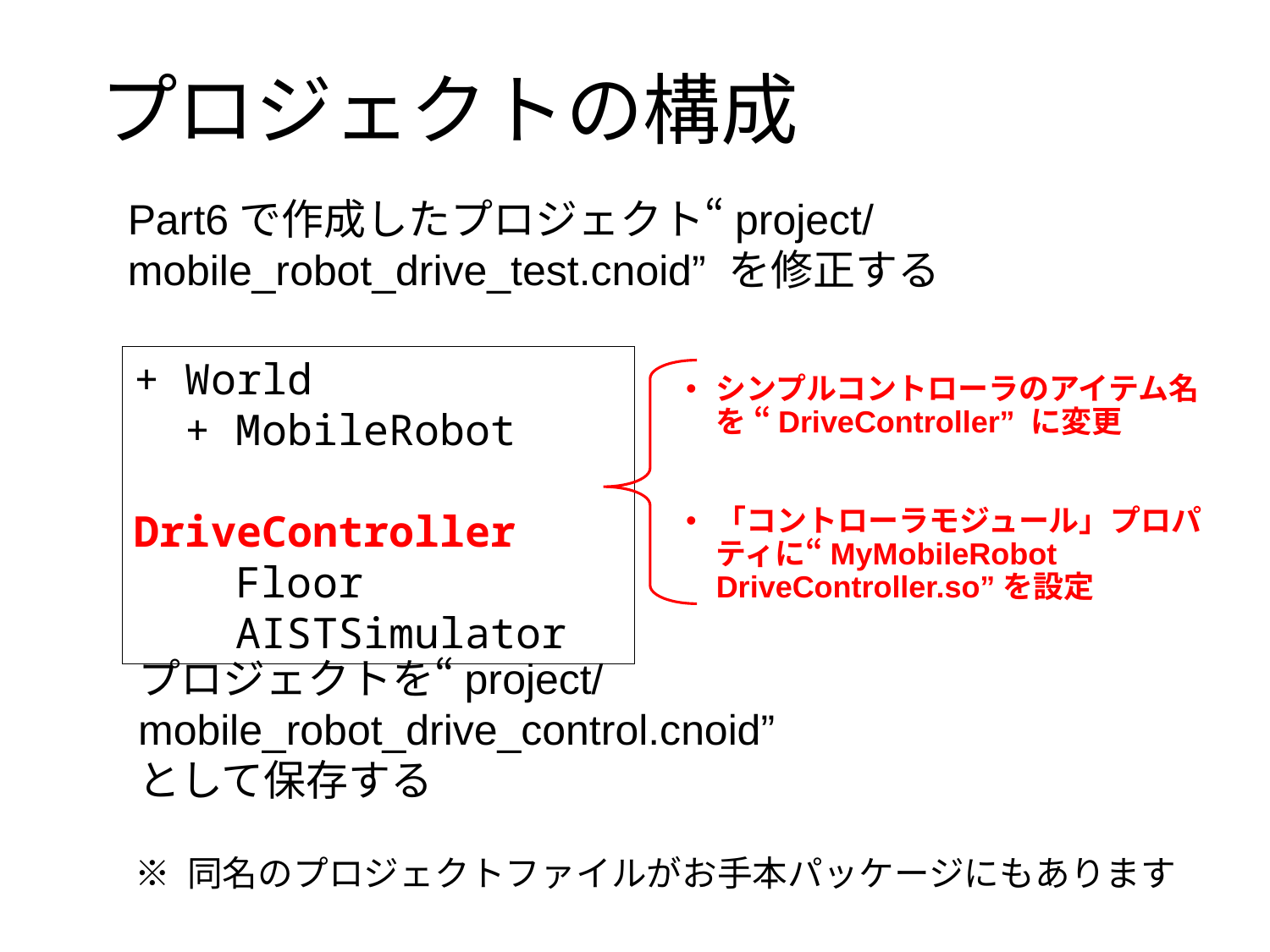

# プロジェクトの構成
Part6で作成したプロジェクト“project/mobile_robot_drive_test.cnoid” を修正する
+ World
  + MobileRobot
      DriveController
    Floor
    AISTSimulator

シンプルコントローラのアイテム名を “DriveController” に変更

「コントローラモジュール」プロパティに“MyMobileRobot　DriveController.so”を設定

プロジェクトを“project/mobile_robot_drive_control.cnoid”
として保存する
※ 同名のプロジェクトファイルがお手本パッケージにもあります